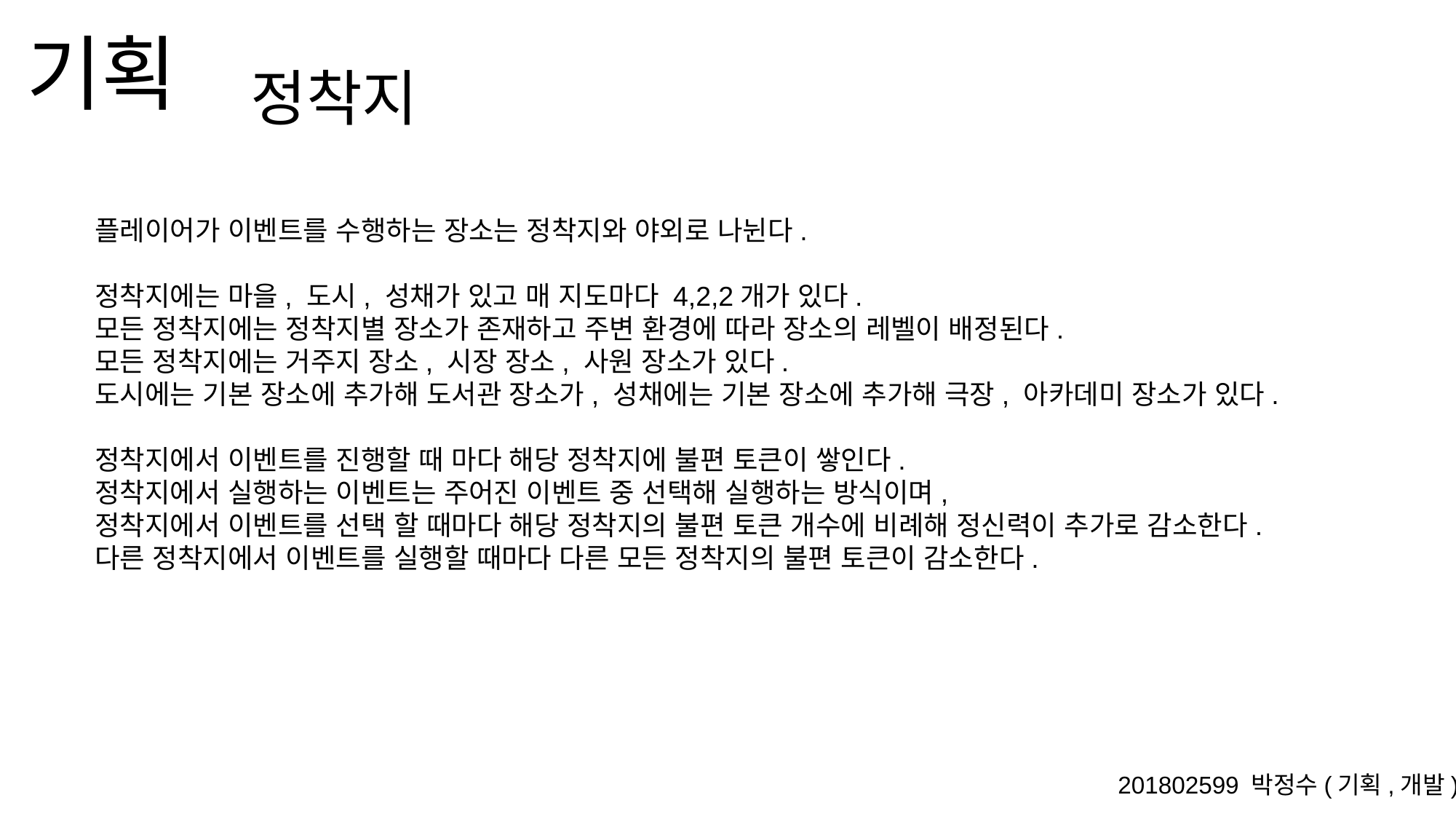

정착지
플레이어가 이벤트를 수행하는 장소는 정착지와 야외로 나뉜다.

정착지에는 마을, 도시, 성채가 있고 매 지도마다 4,2,2개가 있다.
모든 정착지에는 정착지별 장소가 존재하고 주변 환경에 따라 장소의 레벨이 배정된다.
모든 정착지에는 거주지 장소, 시장 장소, 사원 장소가 있다.
도시에는 기본 장소에 추가해 도서관 장소가, 성채에는 기본 장소에 추가해 극장, 아카데미 장소가 있다.

정착지에서 이벤트를 진행할 때 마다 해당 정착지에 불편 토큰이 쌓인다.
정착지에서 실행하는 이벤트는 주어진 이벤트 중 선택해 실행하는 방식이며,
정착지에서 이벤트를 선택 할 때마다 해당 정착지의 불편 토큰 개수에 비례해 정신력이 추가로 감소한다.
다른 정착지에서 이벤트를 실행할 때마다 다른 모든 정착지의 불편 토큰이 감소한다.